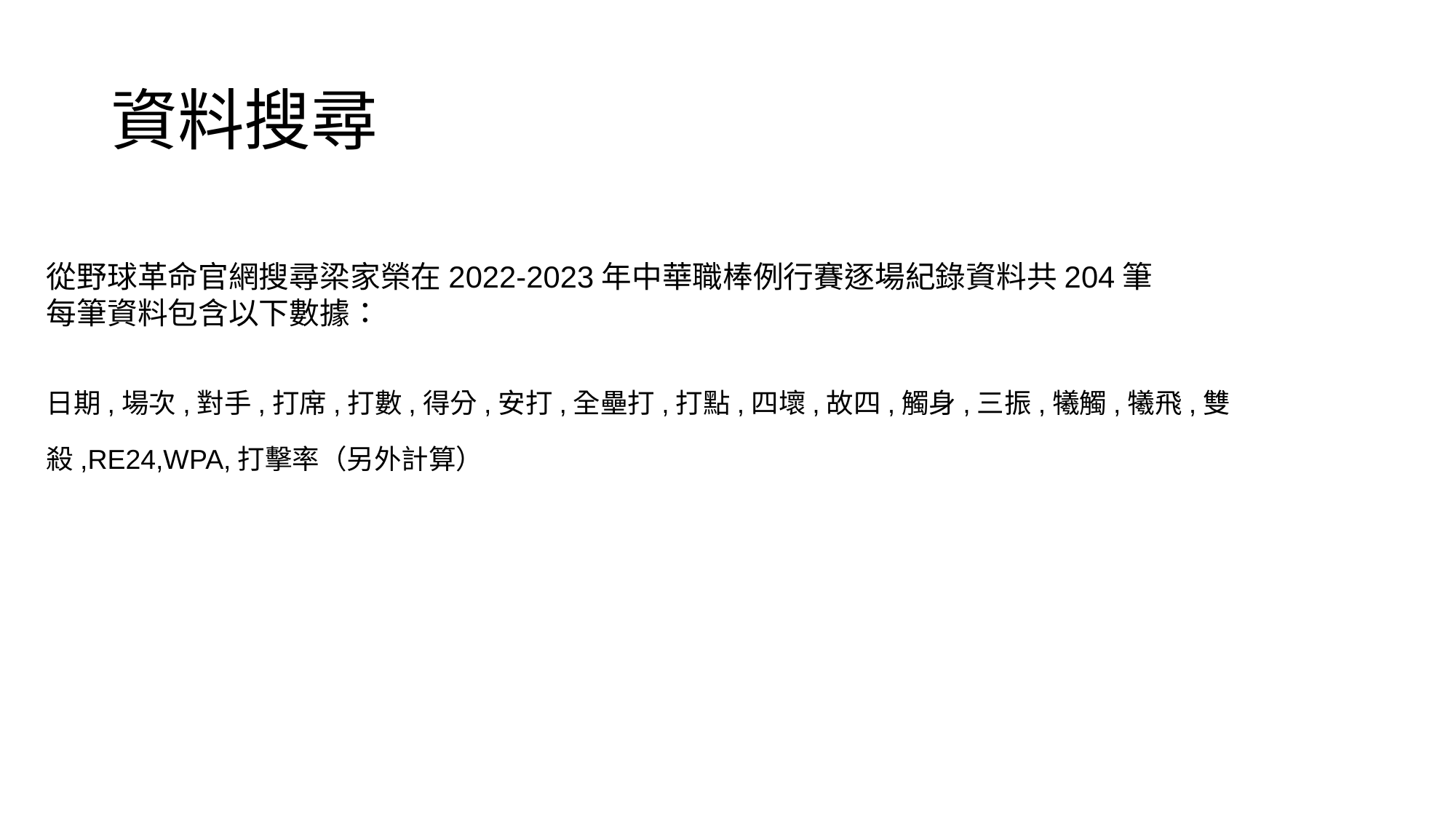

# 資料搜尋
從野球革命官網搜尋梁家榮在2022-2023年中華職棒例行賽逐場紀錄資料共204筆
每筆資料包含以下數據：

日期,場次,對手,打席,打數,得分,安打,全壘打,打點,四壞,故四,觸身,三振,犧觸,犧飛,雙殺,RE24,WPA,打擊率（另外計算）